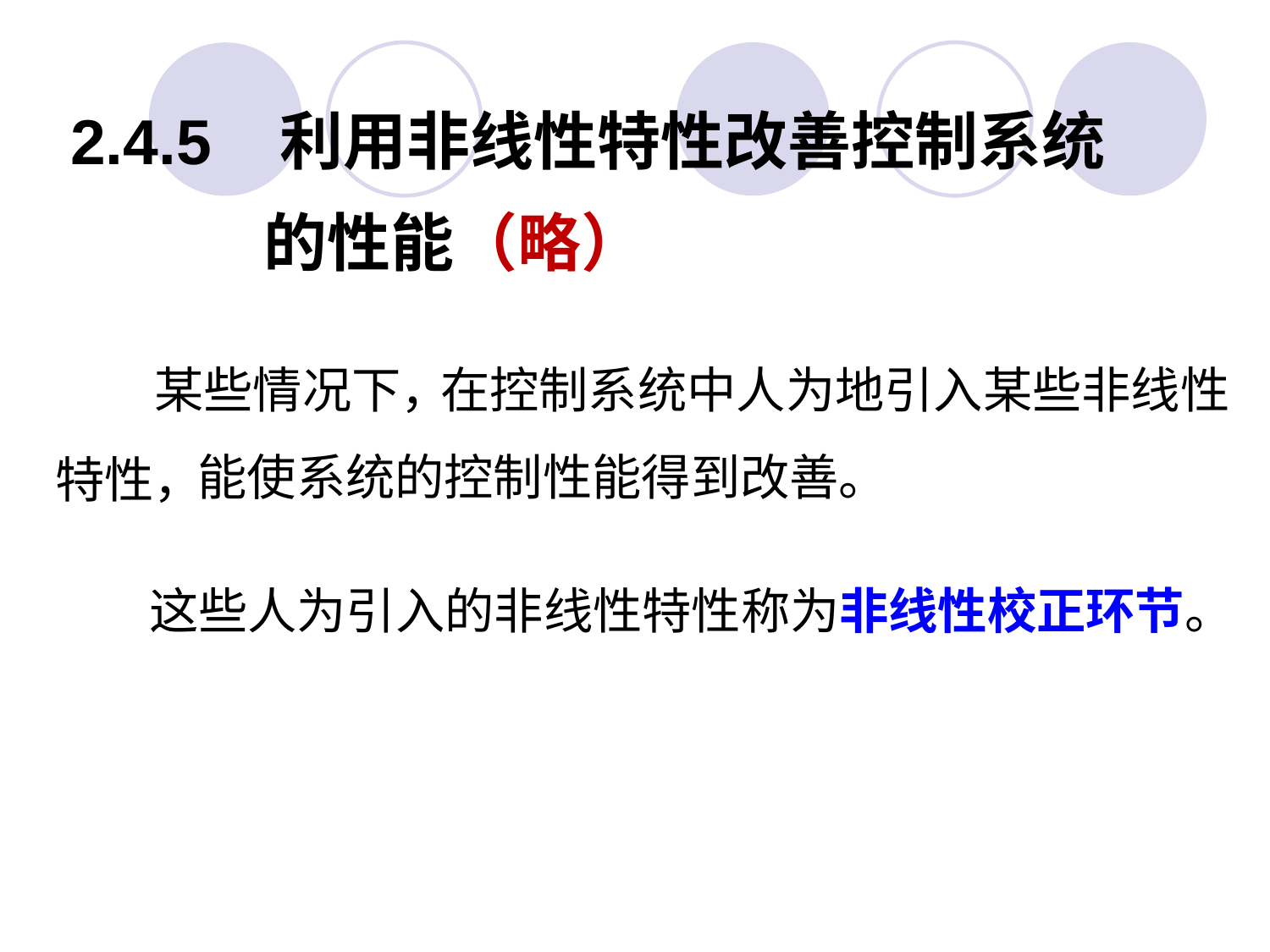

2.4.5   利用非线性特性改善控制系统
           的性能（略）
在控制系统中人为地引入某些非线性
特性，
某些情况下，
能使系统的控制性能得到改善。
这些人为引入的非线性特性称为非线性校正环节。
74